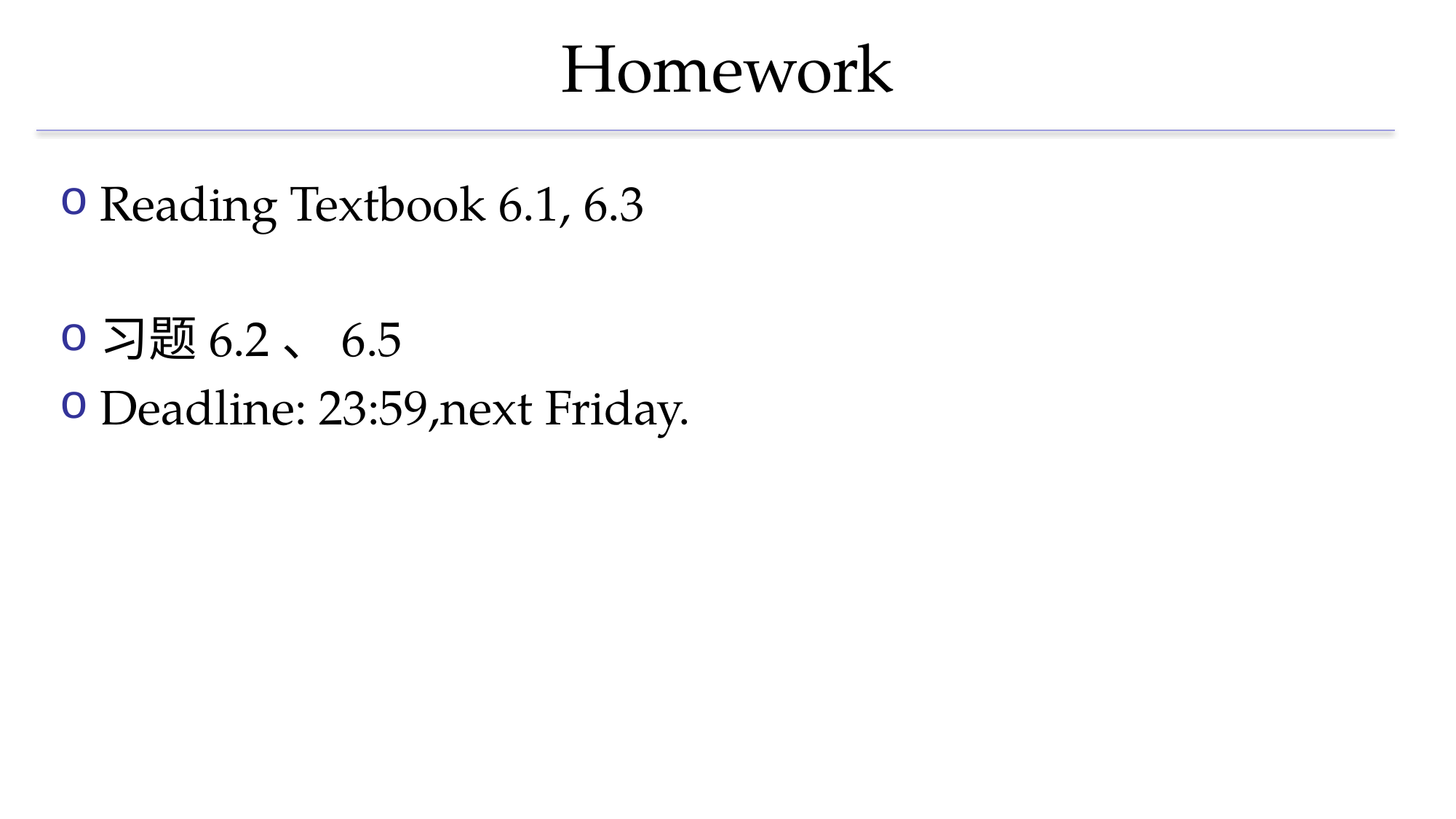

# Homework
Reading Textbook 6.1, 6.3

习题6.2、6.5
Deadline: 23:59,next Friday.